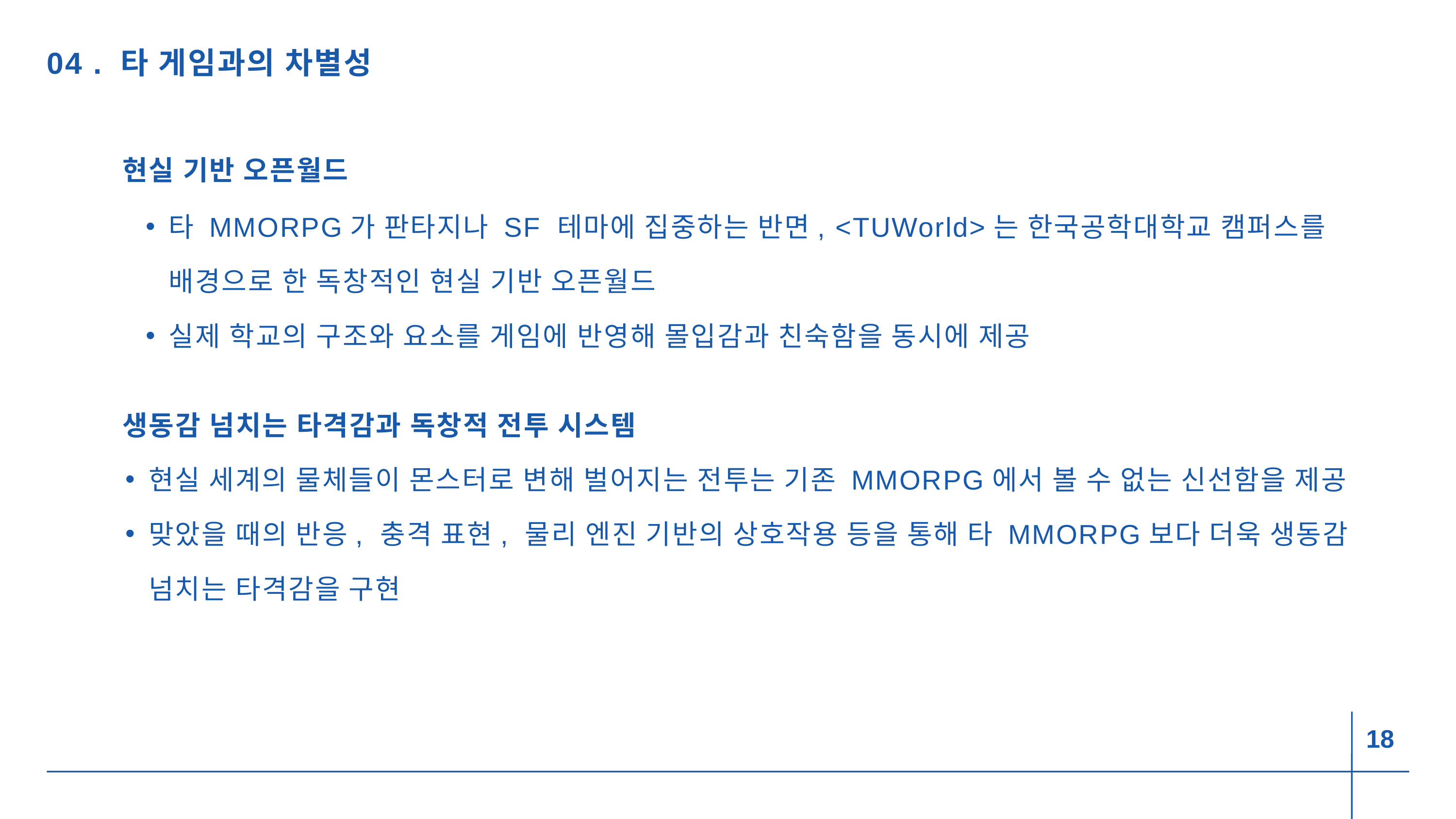

04 . 타 게임과의 차별성

현실 기반 오픈월드
타 MMORPG가 판타지나 SF 테마에 집중하는 반면, <TUWorld>는 한국공학대학교 캠퍼스를 배경으로 한 독창적인 현실 기반 오픈월드
실제 학교의 구조와 요소를 게임에 반영해 몰입감과 친숙함을 동시에 제공
생동감 넘치는 타격감과 독창적 전투 시스템
현실 세계의 물체들이 몬스터로 변해 벌어지는 전투는 기존 MMORPG에서 볼 수 없는 신선함을 제공
맞았을 때의 반응, 충격 표현, 물리 엔진 기반의 상호작용 등을 통해 타 MMORPG보다 더욱 생동감 넘치는 타격감을 구현

18